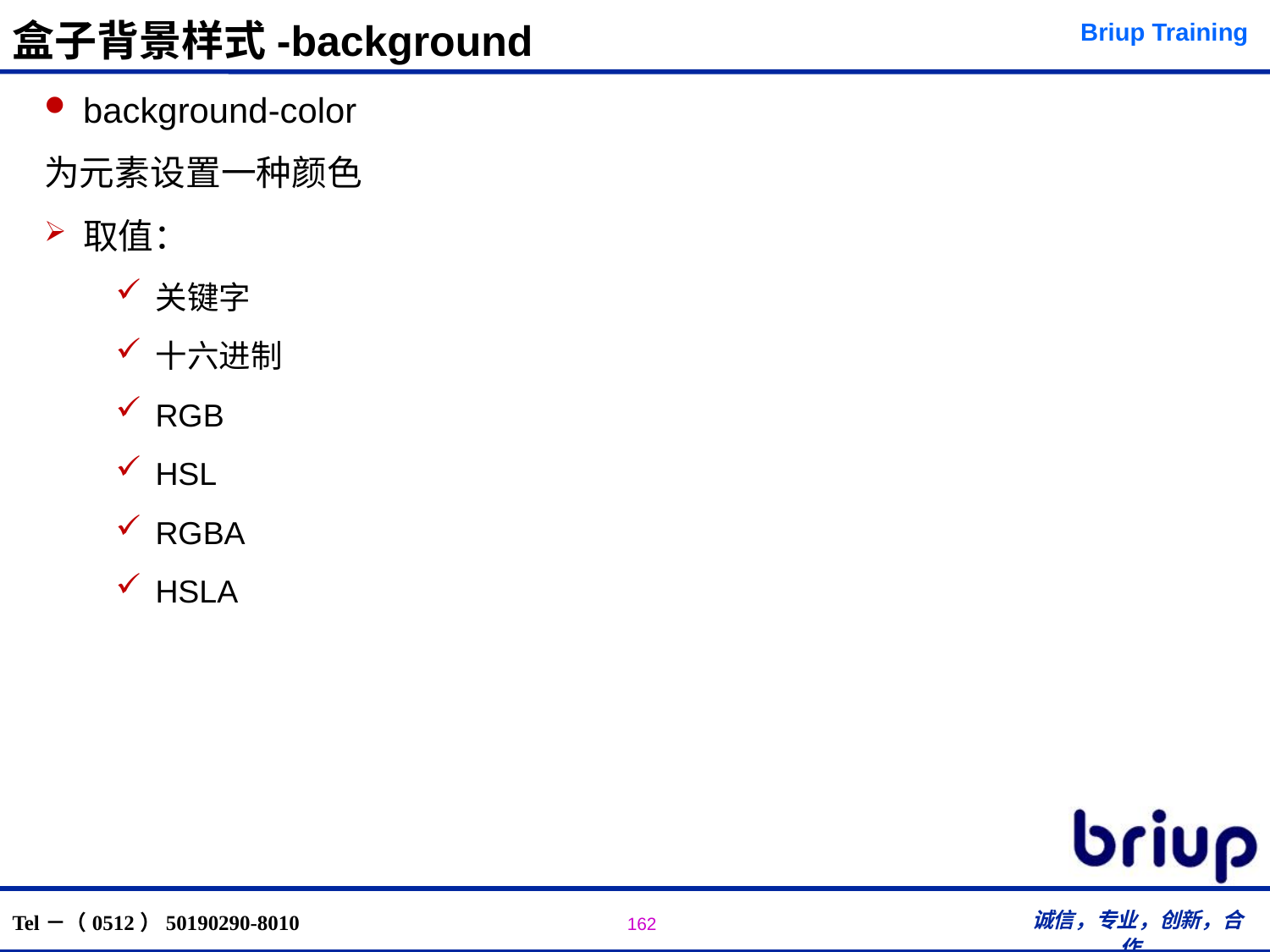

# 盒子背景样式-background
background-color
为元素设置一种颜色
取值：
关键字
十六进制
RGB
HSL
RGBA
HSLA